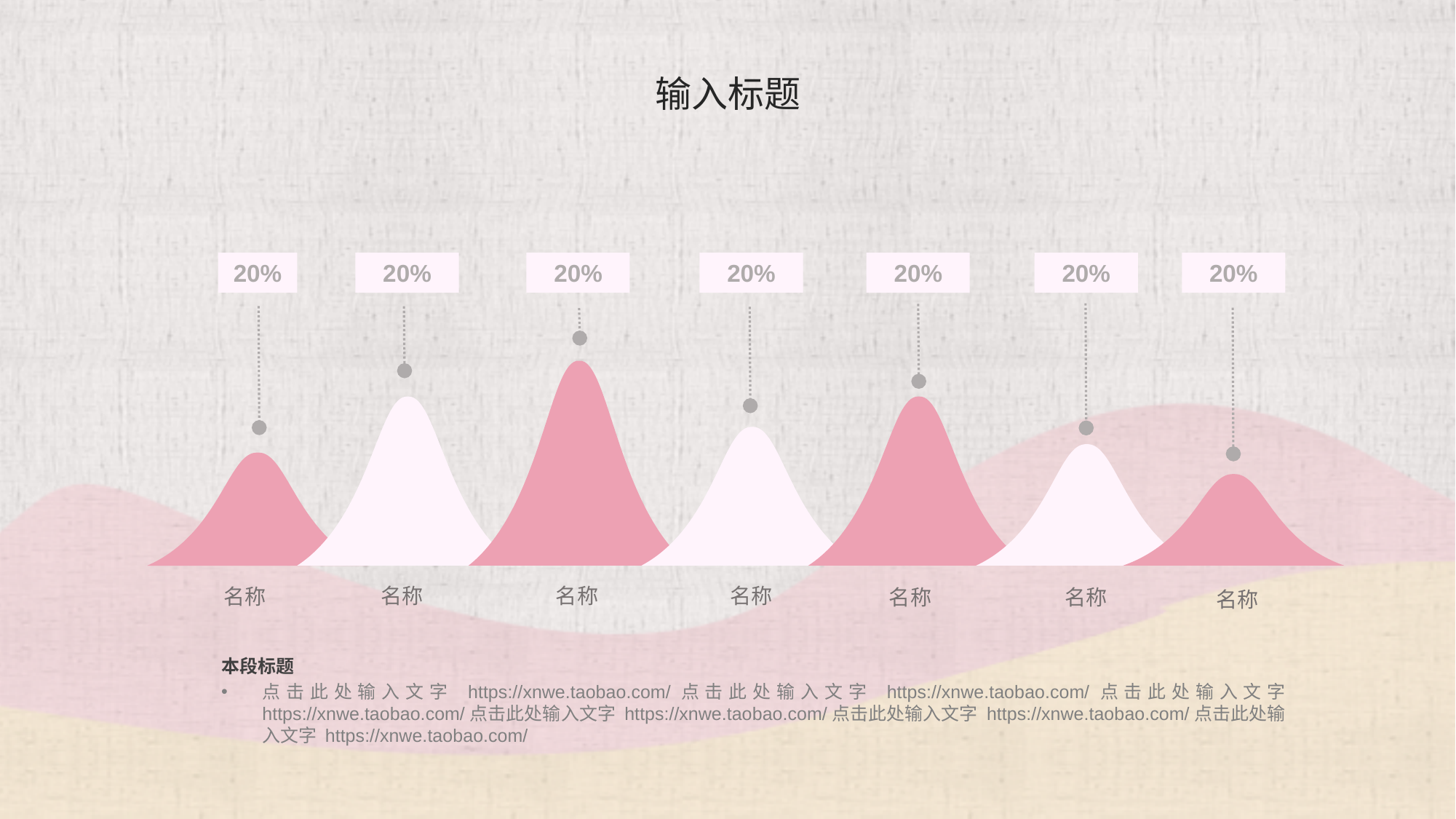

# 输入标题
20%
20%
20%
20%
20%
20%
20%

名称
名称
名称
名称
名称
名称
名称
本段标题
点击此处输入文字 https://xnwe.taobao.com/点击此处输入文字 https://xnwe.taobao.com/点击此处输入文字 https://xnwe.taobao.com/点击此处输入文字 https://xnwe.taobao.com/点击此处输入文字 https://xnwe.taobao.com/点击此处输入文字 https://xnwe.taobao.com/